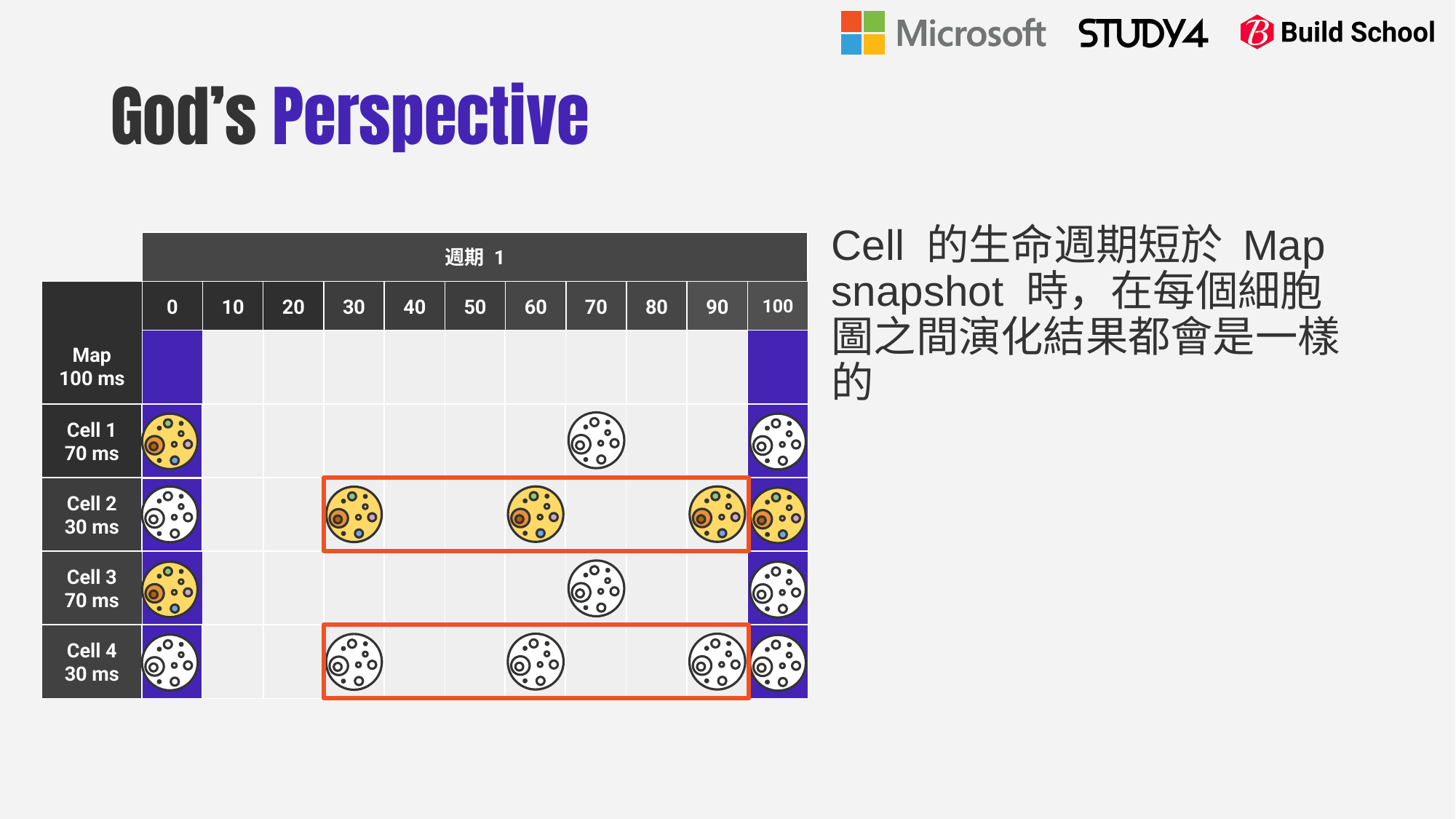

# God’s Perspective
Cell 的生命週期短於 Map snapshot 時，在每個細胞圖之間演化結果都會是一樣的
週期 1
Map
100 ms
0
10
20
30
40
50
60
80
100
70
90

Cell 1
70 ms

Cell 2
30 ms

Cell 3
70 ms

Cell 4
30 ms